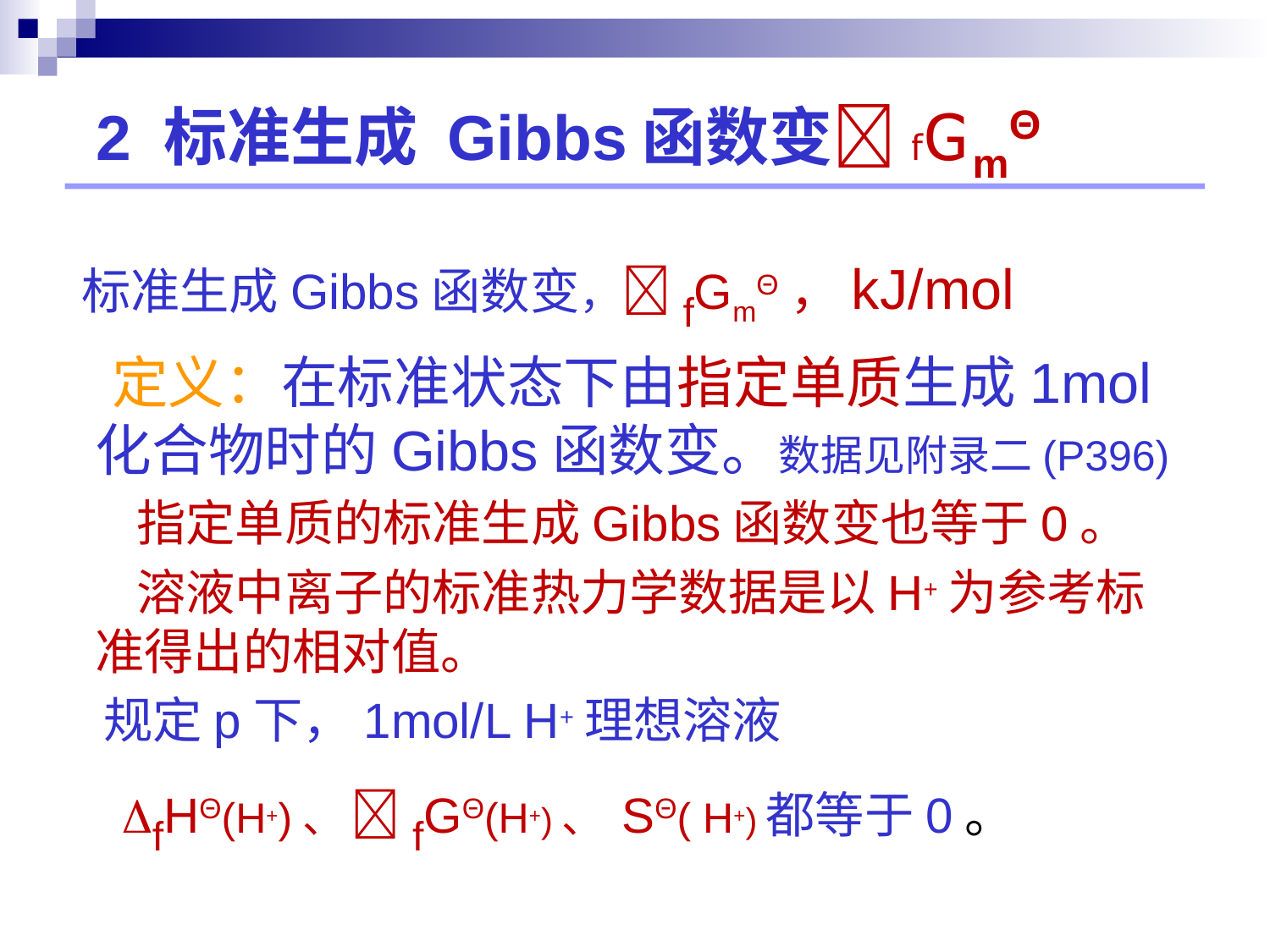

# 2 标准生成 Gibbs函数变ΔfGmΘ

  标准生成Gibbs函数变，ΔfGmΘ，kJ/mol
    定义：在标准状态下由指定单质生成1mol化合物时的Gibbs函数变。数据见附录二(P396)
       指定单质的标准生成Gibbs函数变也等于0。
       溶液中离子的标准热力学数据是以H+为参考标准得出的相对值。
    规定p下，1mol/L H+理想溶液
           ΔfHΘ(H+)、 ΔfGΘ(H+)、 SΘ( H+)都等于0。